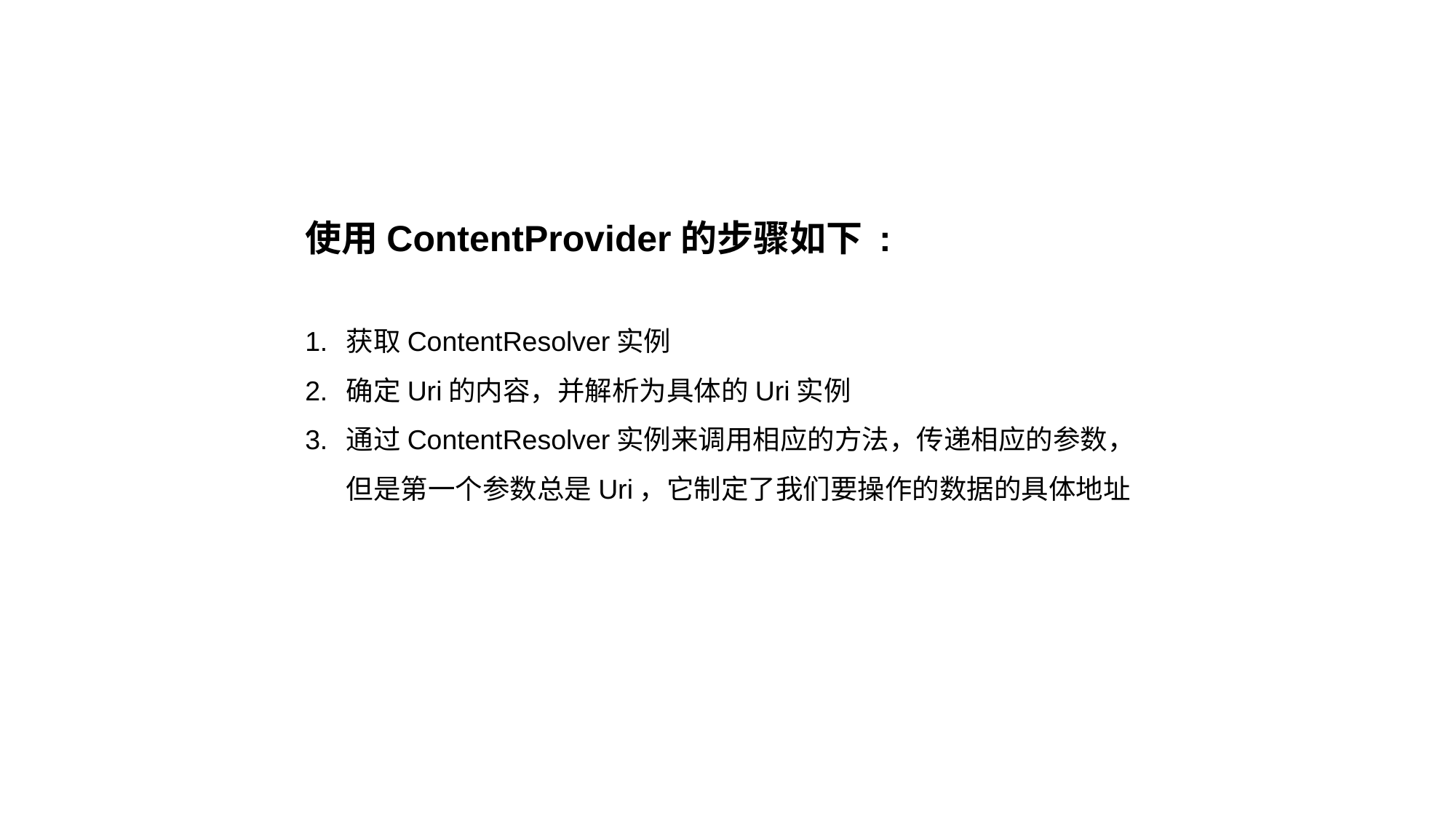

使用ContentProvider的步骤如下 :

获取ContentResolver实例
确定Uri的内容，并解析为具体的Uri实例
通过ContentResolver实例来调用相应的方法，传递相应的参数，但是第一个参数总是Uri，它制定了我们要操作的数据的具体地址